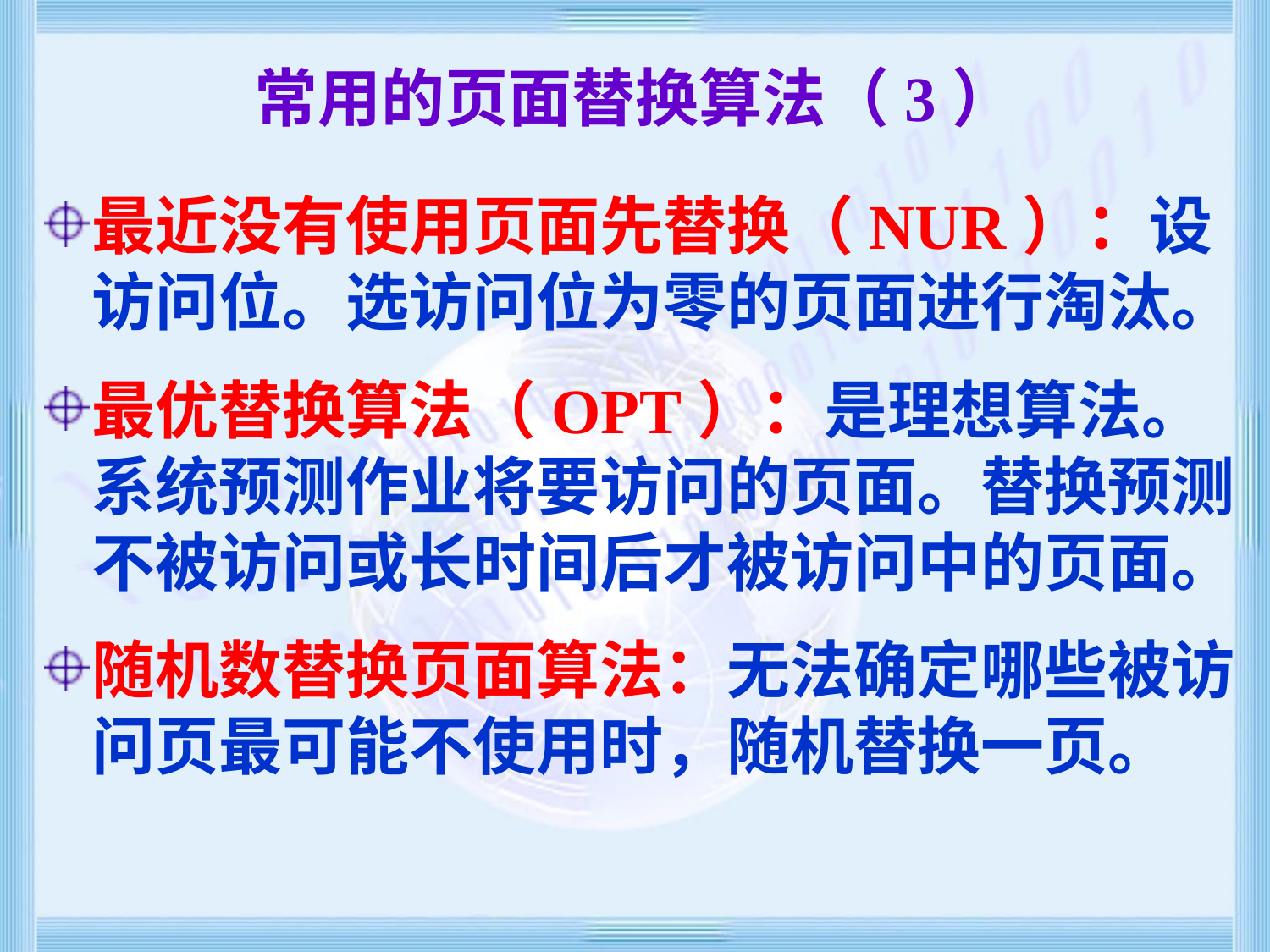

# 常用的页面替换算法（3）
最近没有使用页面先替换（NUR）：设访问位。选访问位为零的页面进行淘汰。
最优替换算法（OPT）：是理想算法。系统预测作业将要访问的页面。替换预测不被访问或长时间后才被访问中的页面。
随机数替换页面算法：无法确定哪些被访问页最可能不使用时，随机替换一页。